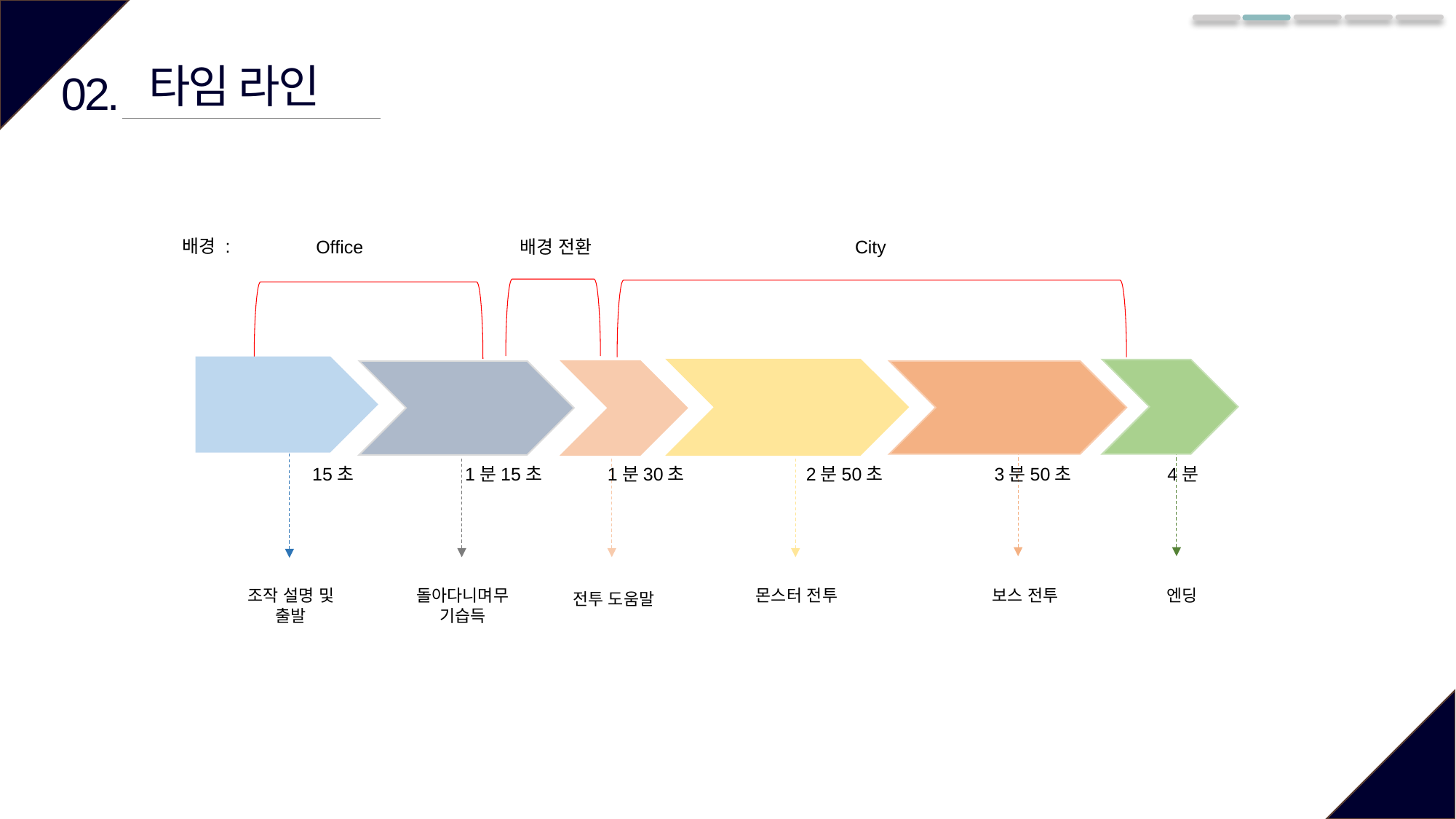

타임 라인
02.

배경 :
Office
배경 전환
City

몬스터 전투
  보스 전투
조작 설명 및 출발
돌아다니며무기습득
 엔딩
전투 도움말
 15초                     1분15초            1분30초                       2분50초                     3분50초                  4분